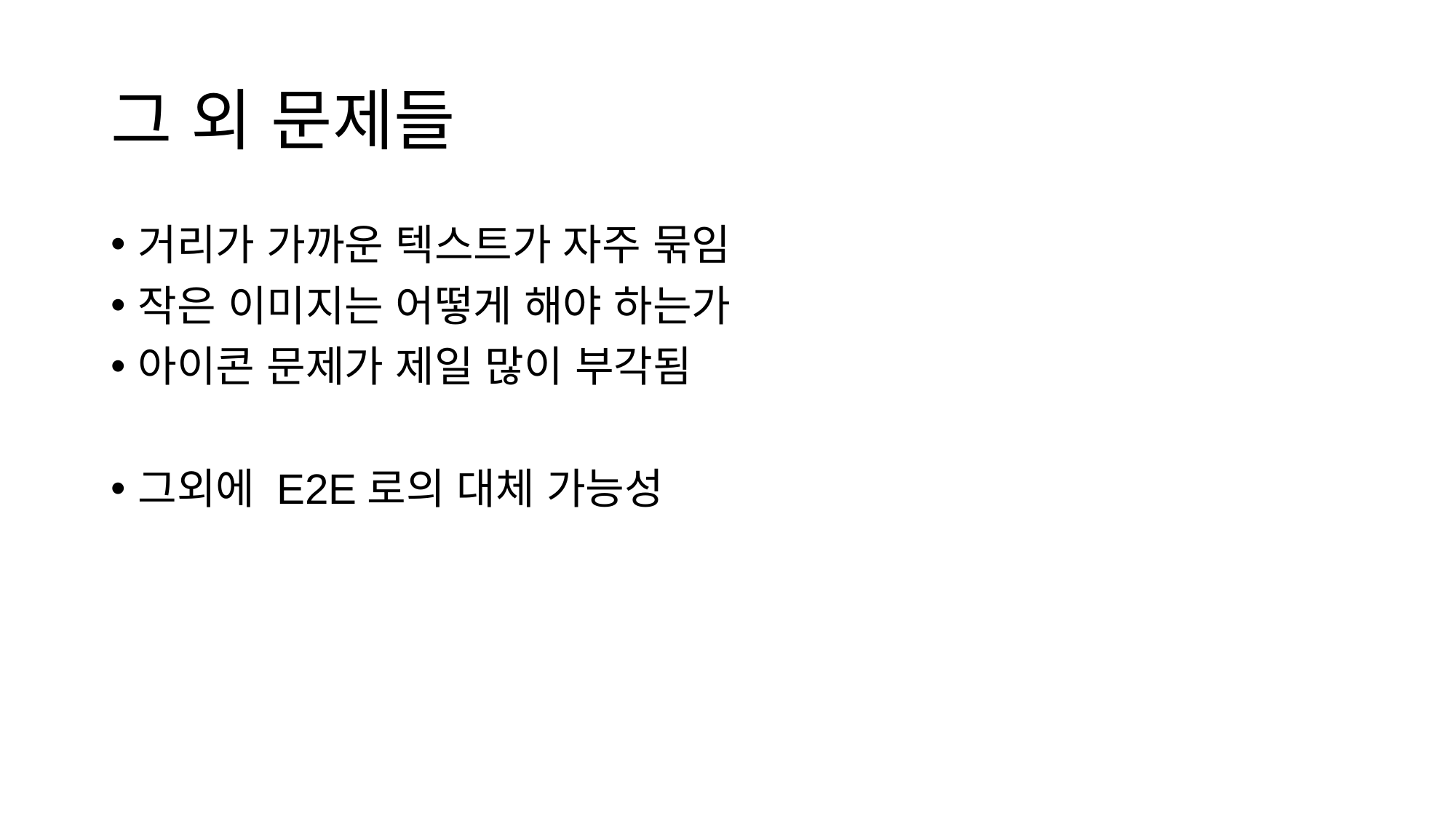

# 그 외 문제들
거리가 가까운 텍스트가 자주 묶임
작은 이미지는 어떻게 해야 하는가
아이콘 문제가 제일 많이 부각됨

그외에 E2E로의 대체 가능성